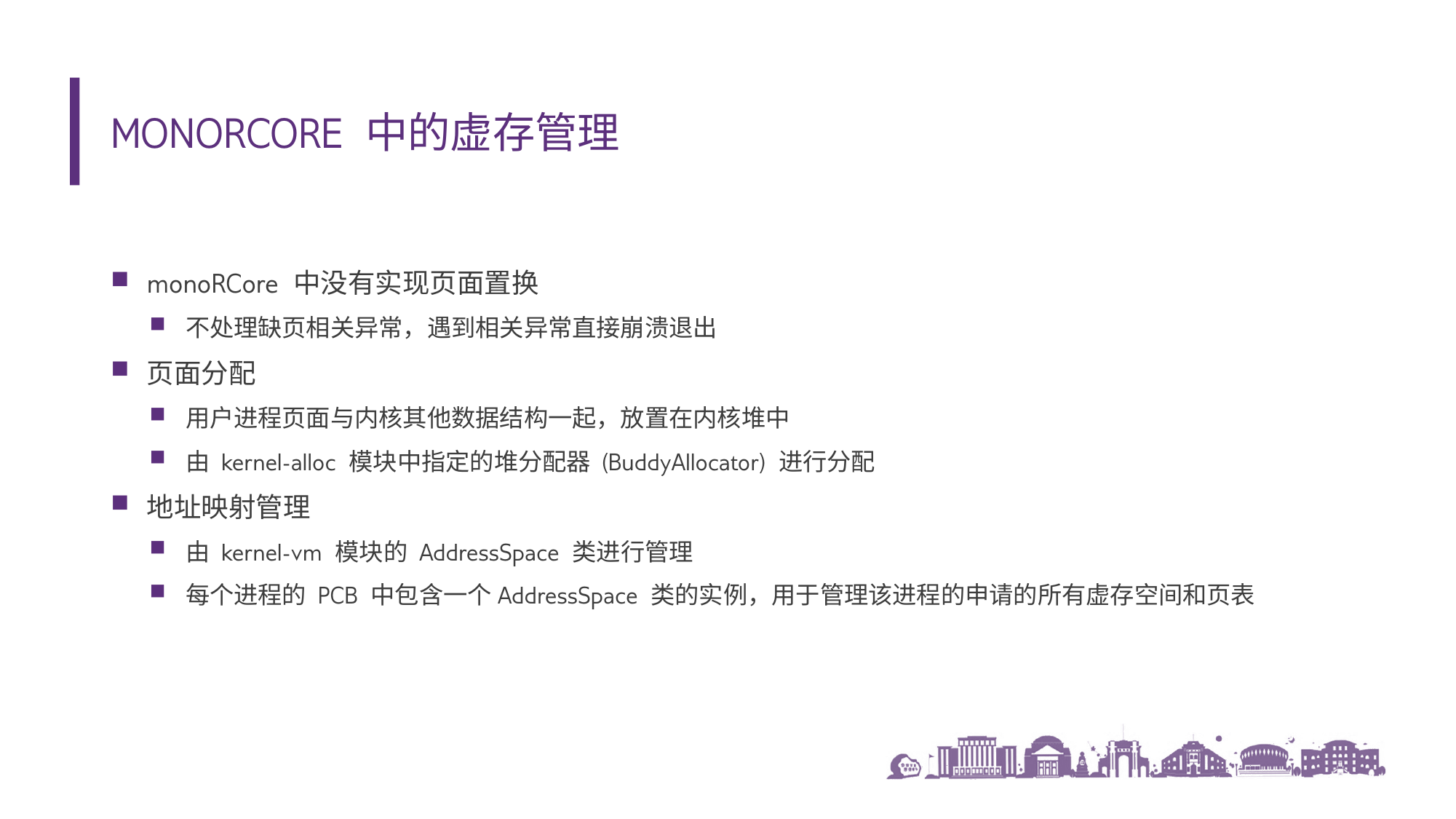

# monoRcore 中的虚存管理
monoRCore 中没有实现页面置换
不处理缺页相关异常，遇到相关异常直接崩溃退出
页面分配
用户进程页面与内核其他数据结构一起，放置在内核堆中
由 kernel-alloc 模块中指定的堆分配器 (BuddyAllocator) 进行分配
地址映射管理
由 kernel-vm 模块的 AddressSpace 类进行管理
每个进程的 PCB 中包含一个AddressSpace 类的实例，用于管理该进程的申请的所有虚存空间和页表